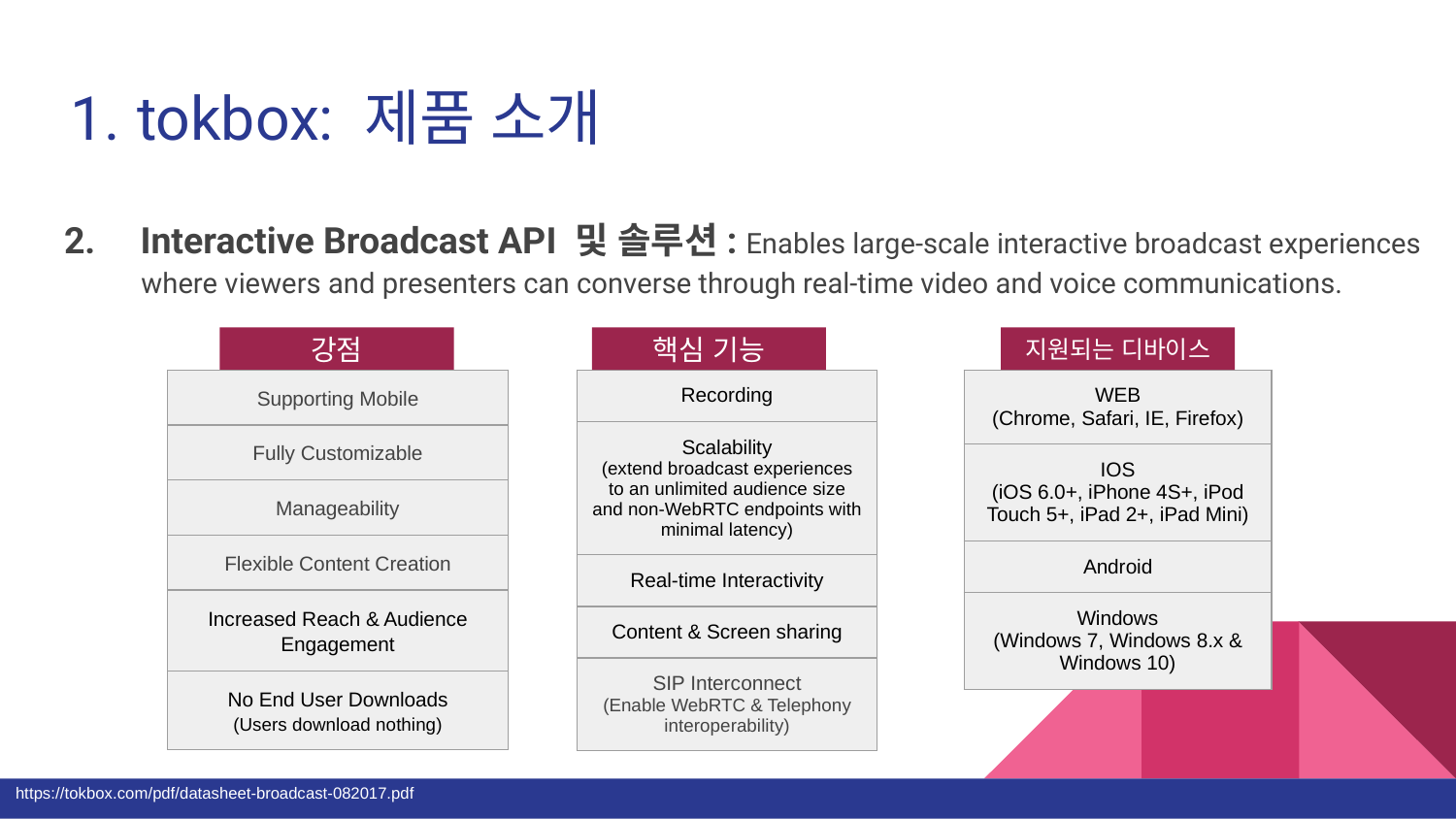

# tokbox: 제품 소개
2.     Interactive Broadcast API 및 솔루션: Enables large-scale interactive broadcast experiences
           where viewers and presenters can converse through real-time video and voice communications.

강점
핵심 기능
지원되는 디바이스
| Supporting Mobile |
| --- |
| Fully Customizable |
| Manageability |
| Flexible Content Creation |
| Increased Reach & Audience Engagement |
| No End User Downloads (Users download nothing) |
| Recording |
| --- |
| Scalability (extend broadcast experiences to an unlimited audience size and non-WebRTC endpoints with minimal latency) |
| Real-time Interactivity |
| Content & Screen sharing |
| SIP Interconnect (Enable WebRTC & Telephony interoperability) |
| WEB (Chrome, Safari, IE, Firefox) |
| --- |
| IOS (iOS 6.0+, iPhone 4S+, iPod Touch 5+, iPad 2+, iPad Mini) |
| Android |
| Windows (Windows 7, Windows 8.x & Windows 10) |
https://tokbox.com/pdf/datasheet-broadcast-082017.pdf